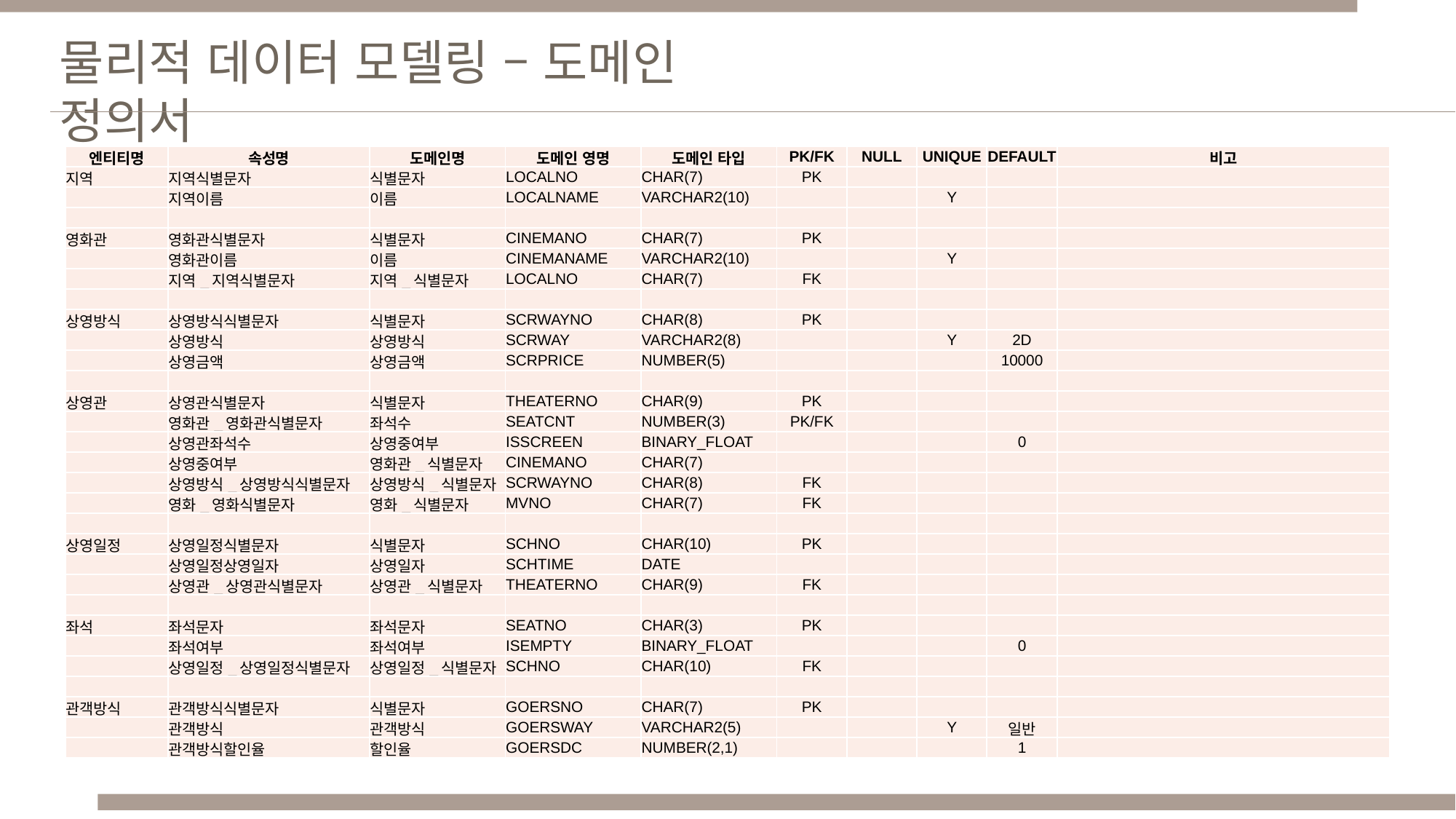

물리적 데이터 모델링 – 도메인 정의서
| 엔티티명 | 속성명 | 도메인명 | 도메인 영명 | 도메인 타입 | PK/FK | NULL | UNIQUE | DEFAULT | 비고 |
| --- | --- | --- | --- | --- | --- | --- | --- | --- | --- |
| 지역 | 지역식별문자 | 식별문자 | LOCALNO | CHAR(7) | PK |  |  |  |  |
|  | 지역이름 | 이름 | LOCALNAME | VARCHAR2(10) |  |  | Y |  |  |
|  |  |  |  |  |  |  |  |  |  |
| 영화관 | 영화관식별문자 | 식별문자 | CINEMANO | CHAR(7) | PK |  |  |  |  |
|  | 영화관이름 | 이름 | CINEMANAME | VARCHAR2(10) |  |  | Y |  |  |
|  | 지역\_지역식별문자 | 지역\_식별문자 | LOCALNO | CHAR(7) | FK |  |  |  |  |
|  |  |  |  |  |  |  |  |  |  |
| 상영방식 | 상영방식식별문자 | 식별문자 | SCRWAYNO | CHAR(8) | PK |  |  |  |  |
|  | 상영방식 | 상영방식 | SCRWAY | VARCHAR2(8) |  |  | Y | 2D |  |
|  | 상영금액 | 상영금액 | SCRPRICE | NUMBER(5) |  |  |  | 10000 |  |
|  |  |  |  |  |  |  |  |  |  |
| 상영관 | 상영관식별문자 | 식별문자 | THEATERNO | CHAR(9) | PK |  |  |  |  |
|  | 영화관\_영화관식별문자 | 좌석수 | SEATCNT | NUMBER(3) | PK/FK |  |  |  |  |
|  | 상영관좌석수 | 상영중여부 | ISSCREEN | BINARY\_FLOAT |  |  |  | 0 |  |
|  | 상영중여부 | 영화관\_식별문자 | CINEMANO | CHAR(7) |  |  |  |  |  |
|  | 상영방식\_상영방식식별문자 | 상영방식\_식별문자 | SCRWAYNO | CHAR(8) | FK |  |  |  |  |
|  | 영화\_영화식별문자 | 영화\_식별문자 | MVNO | CHAR(7) | FK |  |  |  |  |
|  |  |  |  |  |  |  |  |  |  |
| 상영일정 | 상영일정식별문자 | 식별문자 | SCHNO | CHAR(10) | PK |  |  |  |  |
|  | 상영일정상영일자 | 상영일자 | SCHTIME | DATE |  |  |  |  |  |
|  | 상영관\_상영관식별문자 | 상영관\_식별문자 | THEATERNO | CHAR(9) | FK |  |  |  |  |
|  |  |  |  |  |  |  |  |  |  |
| 좌석 | 좌석문자 | 좌석문자 | SEATNO | CHAR(3) | PK |  |  |  |  |
|  | 좌석여부 | 좌석여부 | ISEMPTY | BINARY\_FLOAT |  |  |  | 0 |  |
|  | 상영일정\_상영일정식별문자 | 상영일정\_식별문자 | SCHNO | CHAR(10) | FK |  |  |  |  |
|  |  |  |  |  |  |  |  |  |  |
| 관객방식 | 관객방식식별문자 | 식별문자 | GOERSNO | CHAR(7) | PK |  |  |  |  |
|  | 관객방식 | 관객방식 | GOERSWAY | VARCHAR2(5) |  |  | Y | 일반 |  |
|  | 관객방식할인율 | 할인율 | GOERSDC | NUMBER(2,1) |  |  |  | 1 |  |